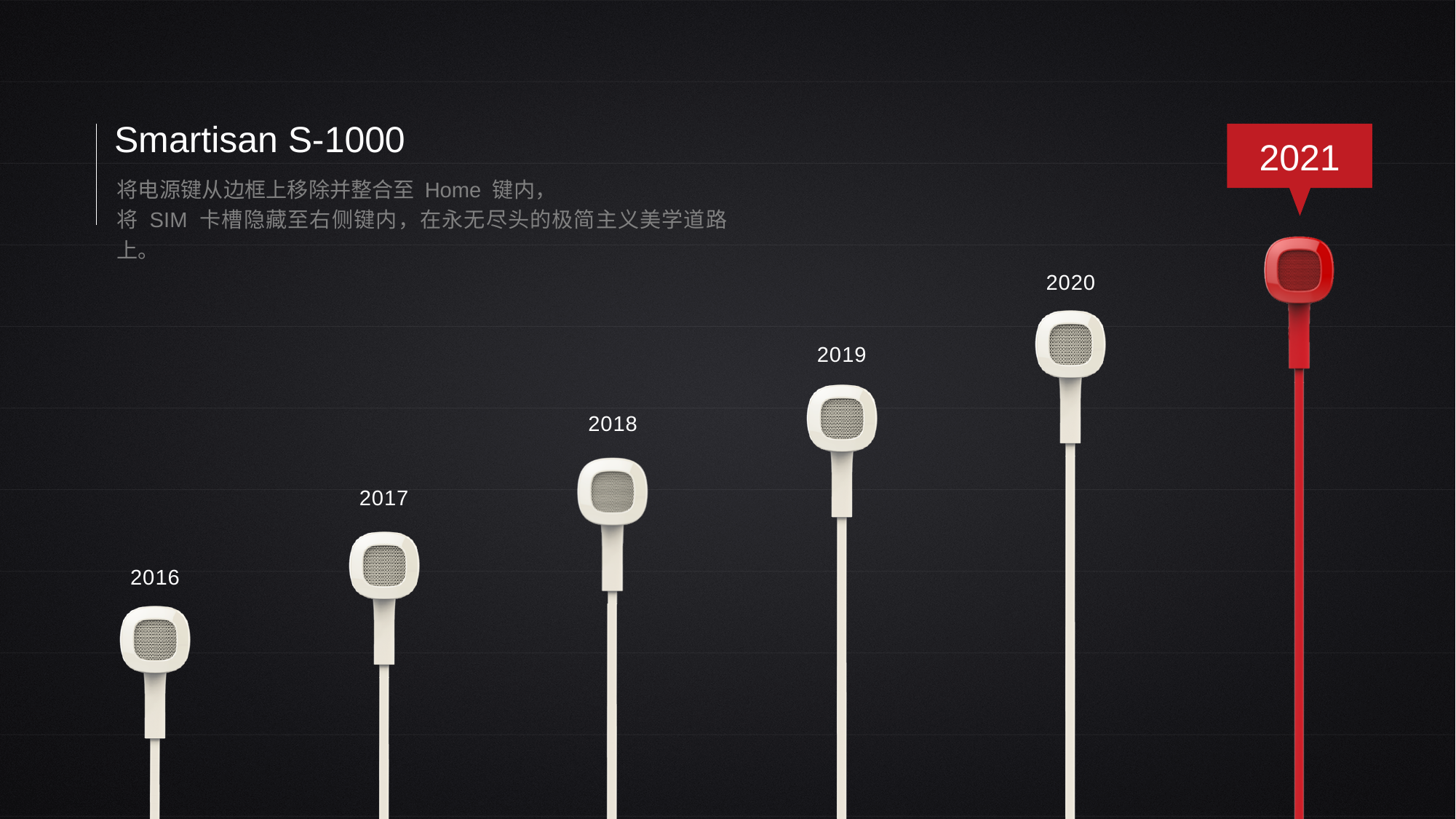

### Chart

| Category | 系列 1 | 系列 2 |
|---|---|---|
| 2016 | 2.0 | 4.0 |
| 2017 | 4.0 | 4.0 |
| 2018 | 6.0 | 4.0 |
| 2019 | 8.0 | 4.0 |
| 2020 | 10.0 | 4.0 |
| 2021 | 12.0 | 4.0 |
Smartisan S-1000
2021

将电源键从边框上移除并整合至 Home 键内，
将 SIM 卡槽隐藏至右侧键内，在永无尽头的极简主义美学道路上。